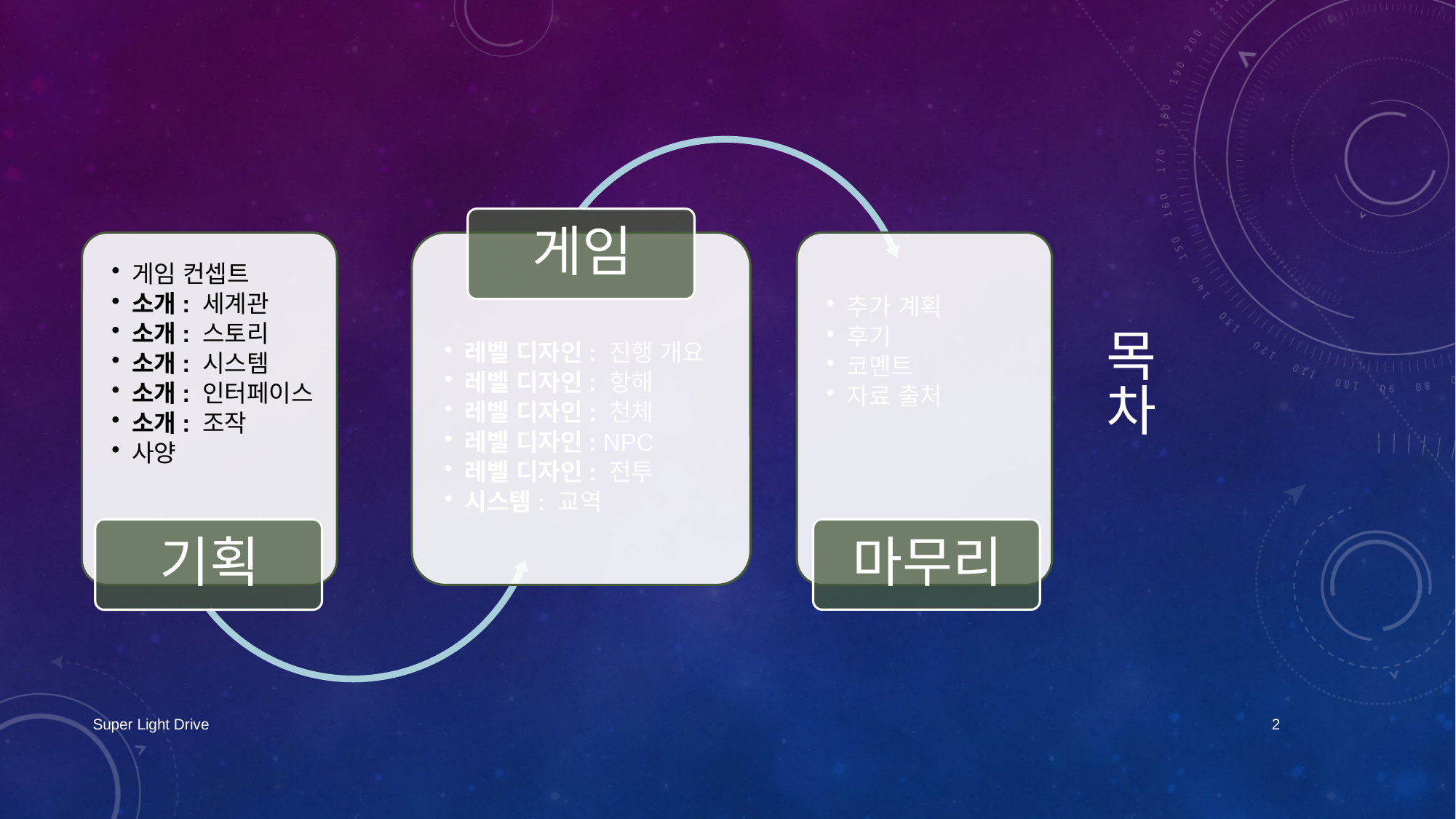

게임 컨셉트
소개: 세계관
소개: 스토리
소개: 시스템
소개: 인터페이스
소개: 조작
사양
기획
레벨 디자인: 진행 개요
레벨 디자인: 항해
레벨 디자인: 천체
레벨 디자인: NPC
레벨 디자인: 전투
시스템: 교역
게임

추가 계획
후기
코멘트
자료 출처
마무리
# 목차

Super Light Drive
2